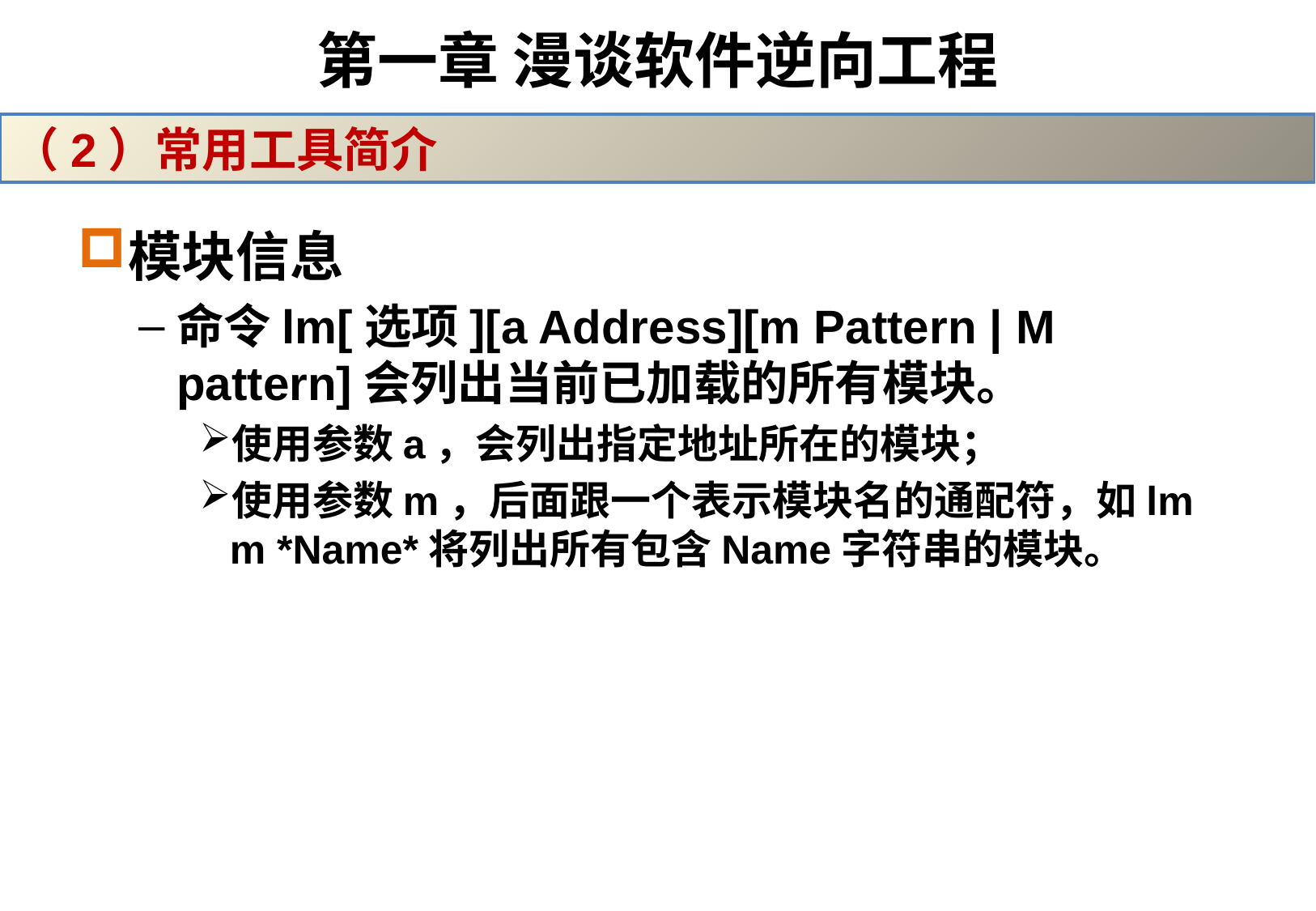

# 第一章 漫谈软件逆向工程
（2）常用工具简介
模块信息
命令lm[选项][a Address][m Pattern | M pattern]会列出当前已加载的所有模块。
使用参数a，会列出指定地址所在的模块；
使用参数m，后面跟一个表示模块名的通配符，如lm m *Name*将列出所有包含Name字符串的模块。